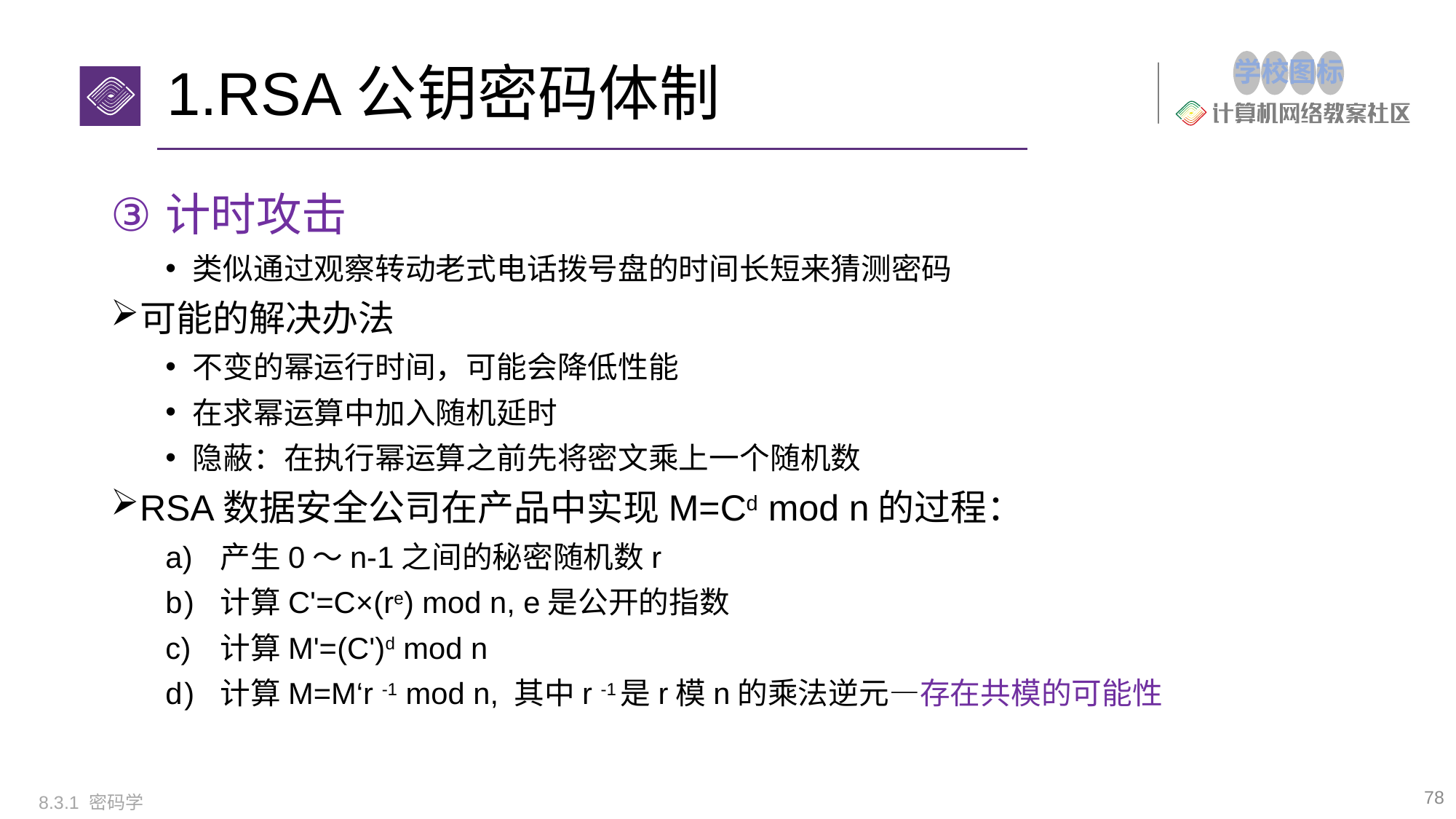

# 1.RSA公钥密码体制
计时攻击
类似通过观察转动老式电话拨号盘的时间长短来猜测密码
可能的解决办法
不变的幂运行时间，可能会降低性能
在求幂运算中加入随机延时
隐蔽：在执行幂运算之前先将密文乘上一个随机数
RSA数据安全公司在产品中实现M=Cd mod n的过程：
产生0～n-1之间的秘密随机数r
计算C'=C×(re) mod n, e是公开的指数
计算M'=(C')d mod n
计算M=M‘r -1 mod n, 其中r -1是r模n的乘法逆元—存在共模的可能性

78
8.3.1 密码学